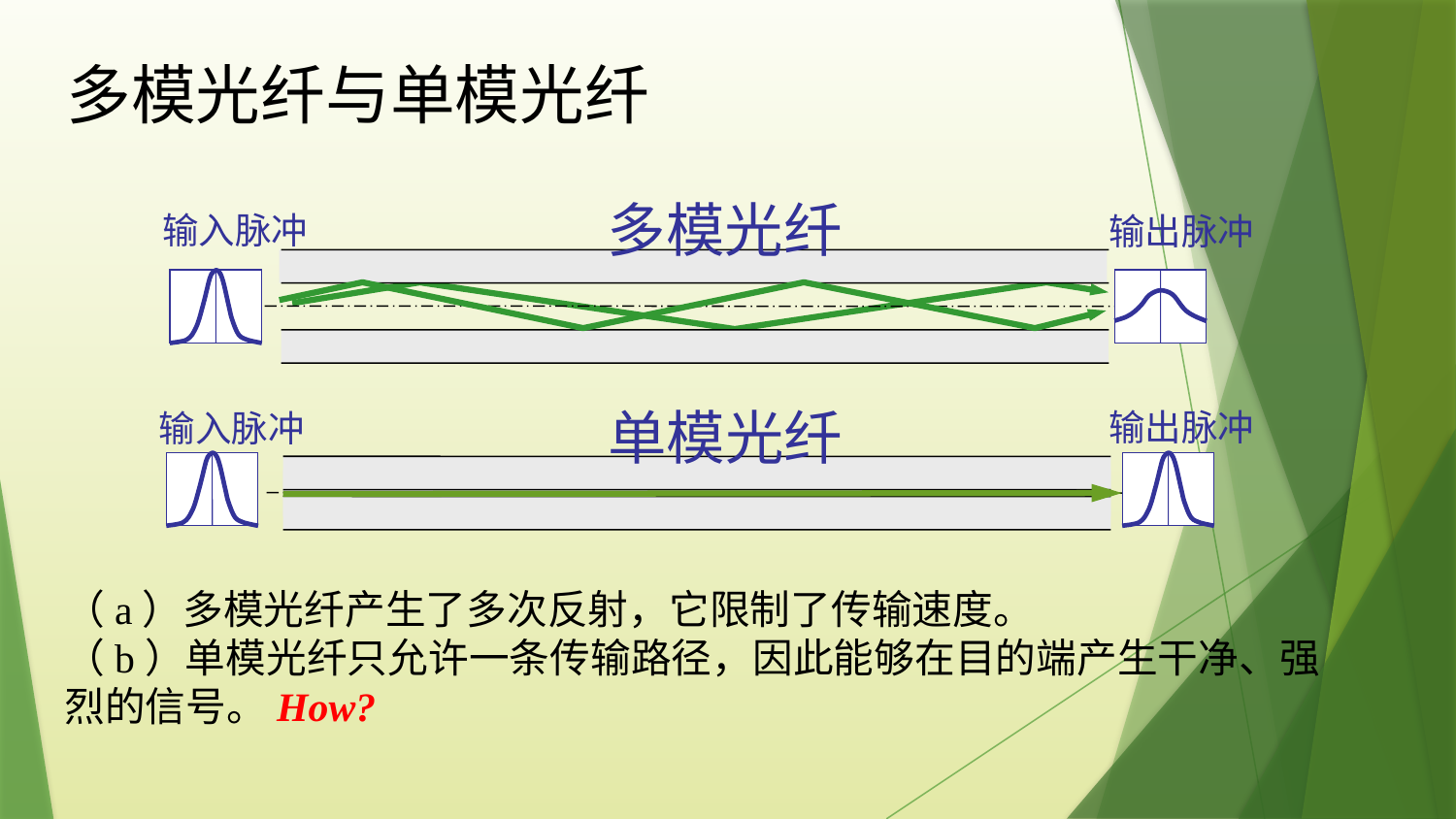

# 多模光纤与单模光纤
多模光纤
输入脉冲

输出脉冲

单模光纤
输出脉冲

输入脉冲

（a）多模光纤产生了多次反射，它限制了传输速度。
（b）单模光纤只允许一条传输路径，因此能够在目的端产生干净、强烈的信号。How?